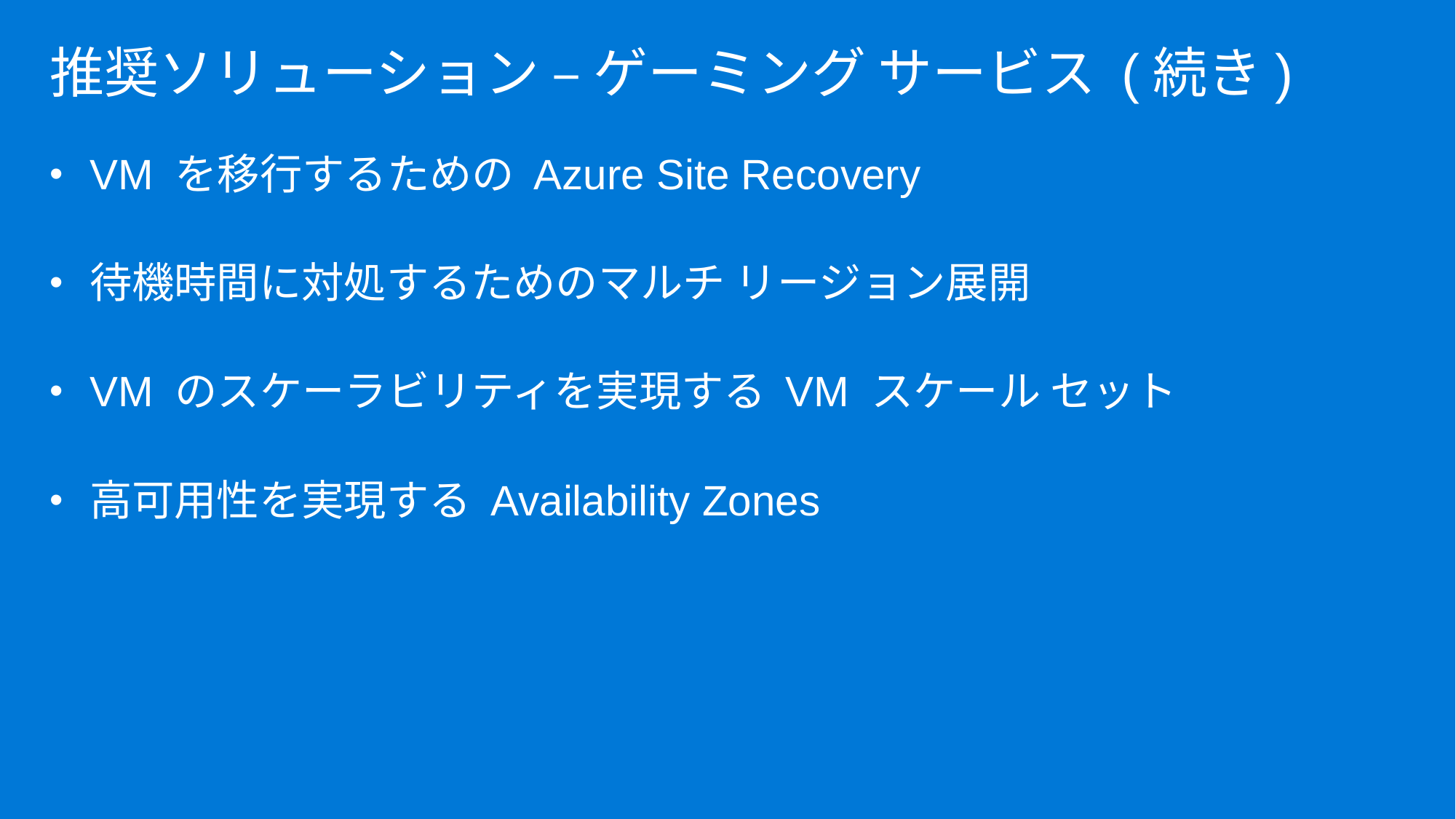

# 推奨ソリューション – ゲーミング サービス (続き)
VM を移行するための Azure Site Recovery

待機時間に対処するためのマルチ リージョン展開

VM のスケーラビリティを実現する VM スケール セット

高可用性を実現する Availability Zones